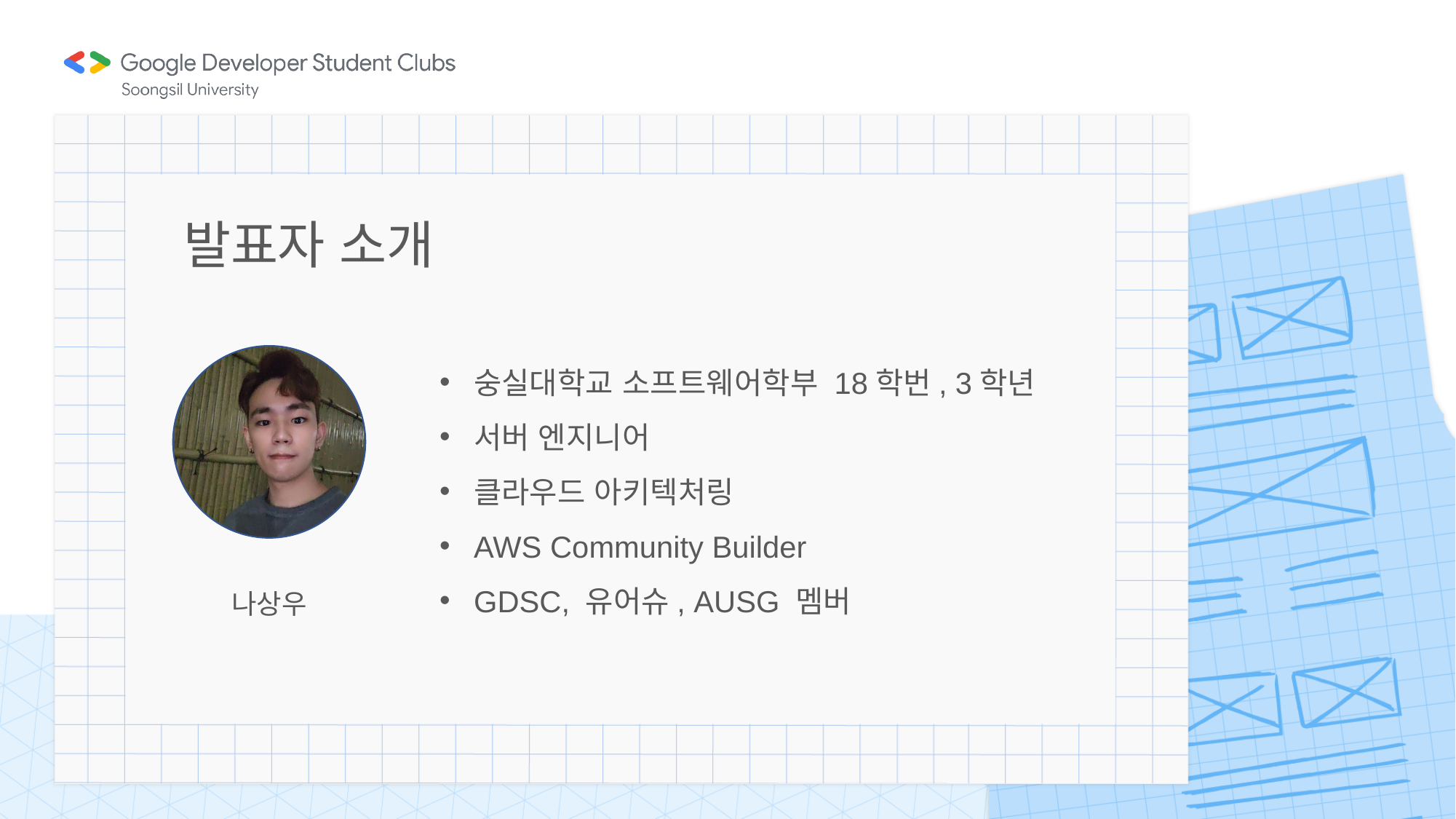

발표자 소개
숭실대학교 소프트웨어학부 18학번, 3학년
서버 엔지니어
클라우드 아키텍처링
AWS Community Builder
GDSC, 유어슈, AUSG 멤버

나상우